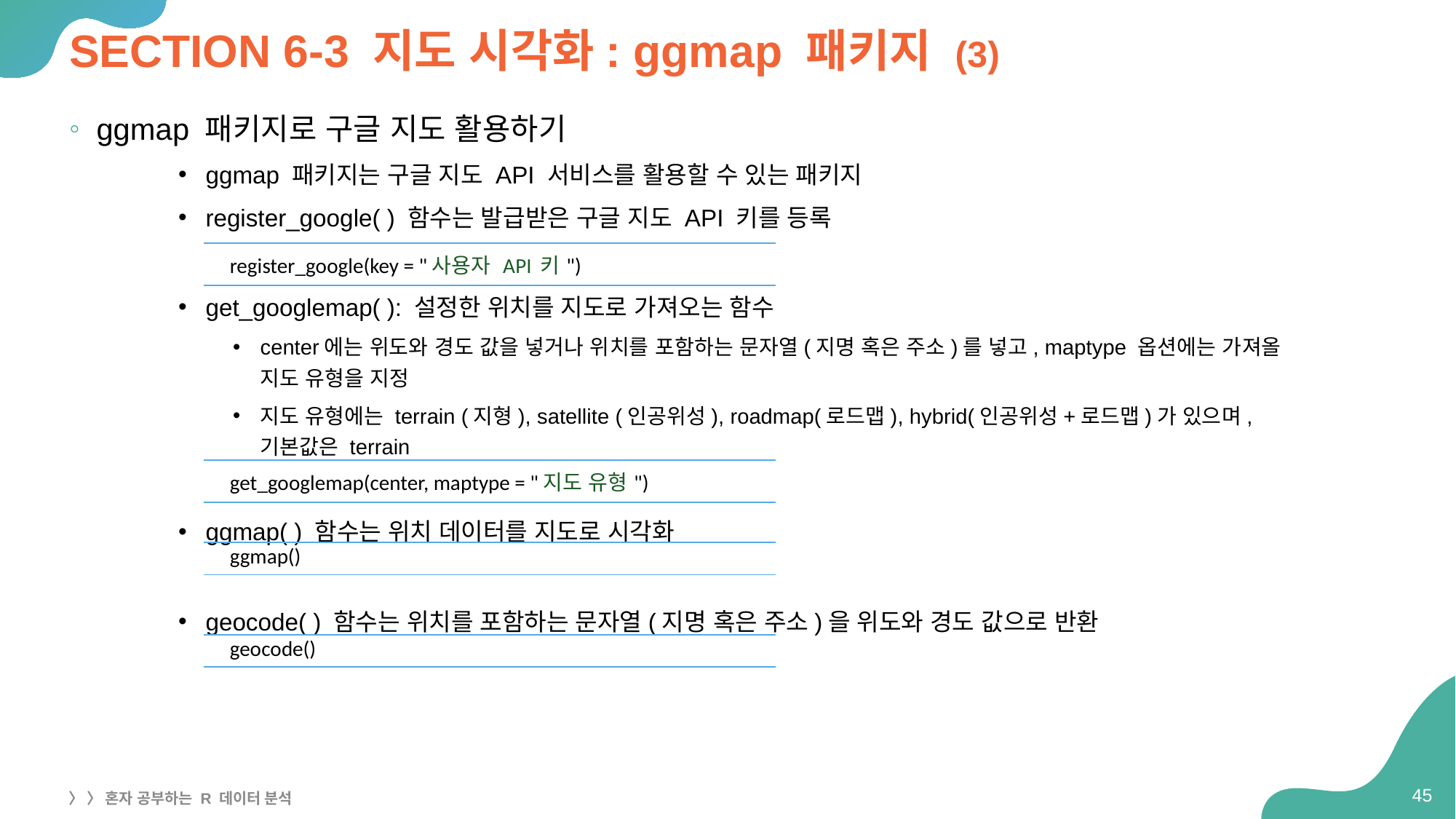

# SECTION 6-3 지도 시각화: ggmap 패키지 (3)
ggmap 패키지로 구글 지도 활용하기
ggmap 패키지는 구글 지도 API 서비스를 활용할 수 있는 패키지
register_google( ) 함수는 발급받은 구글 지도 API 키를 등록

get_googlemap( ): 설정한 위치를 지도로 가져오는 함수
center에는 위도와 경도 값을 넣거나 위치를 포함하는 문자열(지명 혹은 주소)를 넣고, maptype 옵션에는 가져올
지도 유형을 지정
지도 유형에는 terrain (지형), satellite (인공위성), roadmap(로드맵), hybrid(인공위성+로드맵)가 있으며,
기본값은 terrain

ggmap( ) 함수는 위치 데이터를 지도로 시각화

geocode( ) 함수는 위치를 포함하는 문자열(지명 혹은 주소)을 위도와 경도 값으로 반환
| register\_google(key = "사용자 API 키") |
| --- |
| get\_googlemap(center, maptype = "지도 유형") |
| --- |
| ggmap() |
| --- |
| geocode() |
| --- |
45
〉 〉 혼자 공부하는 R 데이터 분석